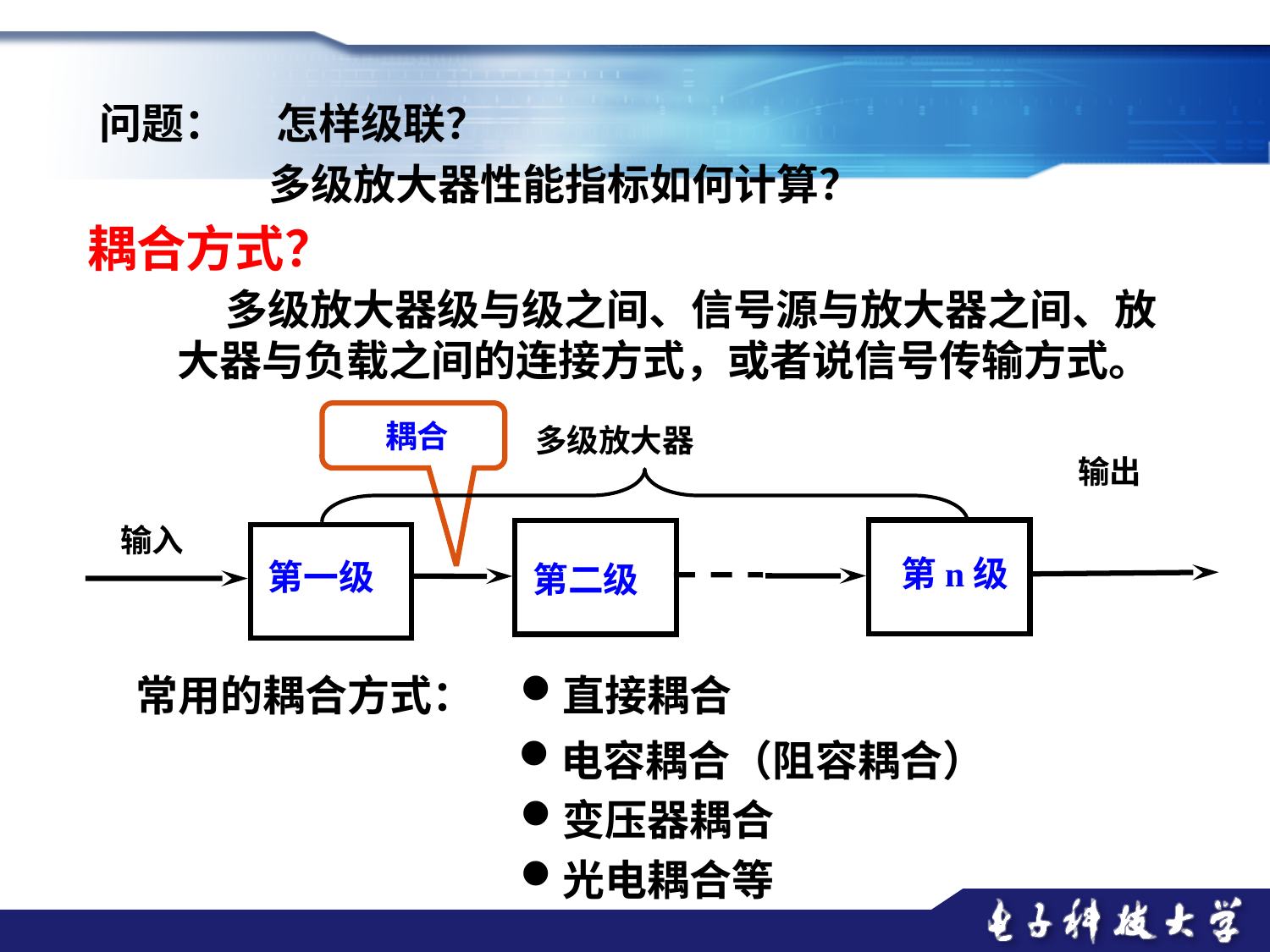

问题：
怎样级联？
多级放大器性能指标如何计算？

耦合方式？
    多级放大器级与级之间、信号源与放大器之间、放大器与负载之间的连接方式，或者说信号传输方式。
       耦合
多级放大器
输出
输入

 第n级

第二级

第一级

直接耦合
常用的耦合方式：
电容耦合（阻容耦合）
变压器耦合
光电耦合等